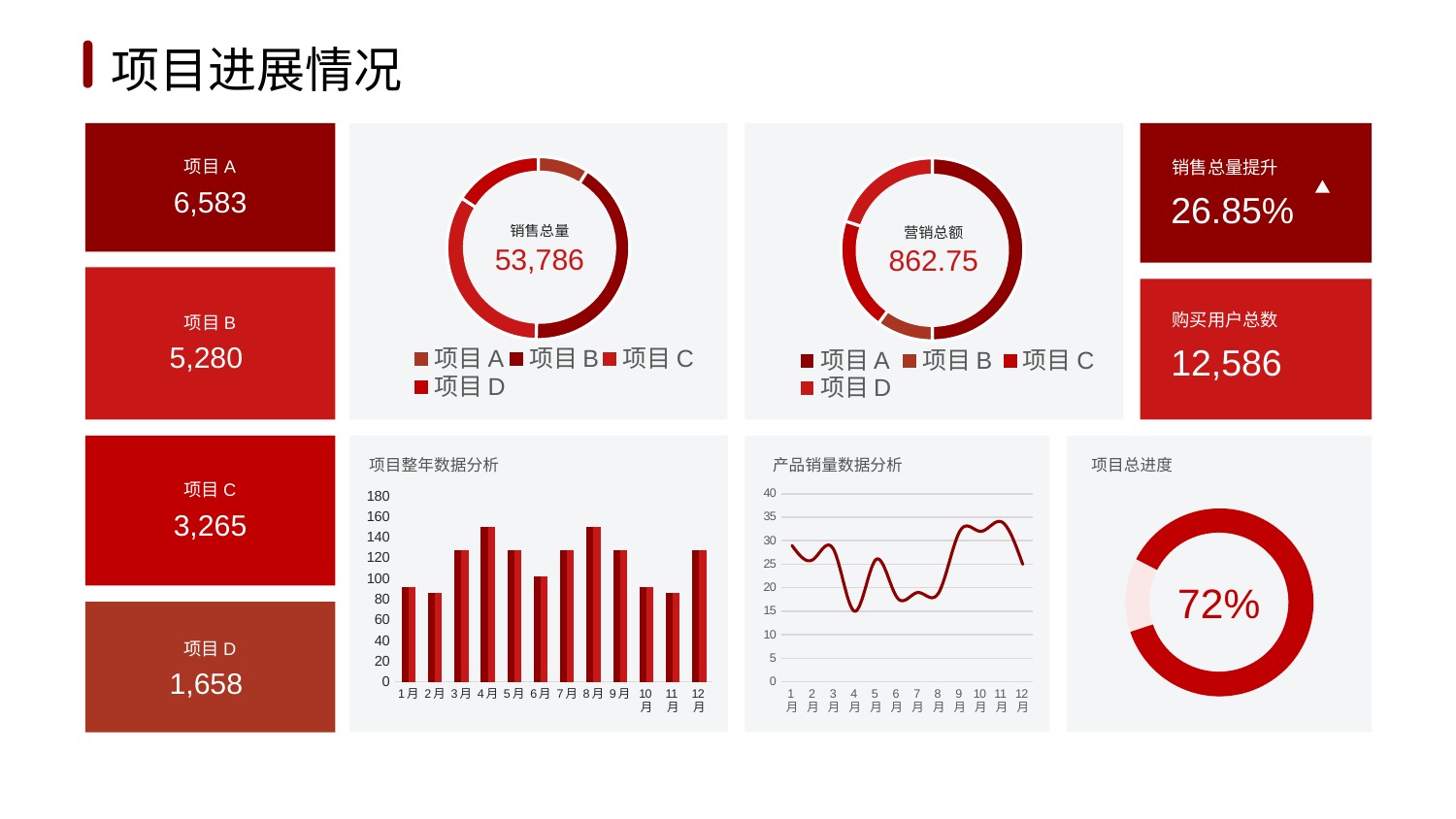

1
2
3
4
5
6
项目进展情况

### Chart

| Category | Visitors |
|---|---|
| 项目A | 0.12 |
| 项目B | 0.55 |
| 项目C | 0.45 |
| 项目D | 0.21 |

### Chart

| Category | Rank |
|---|---|
| 项目A | 0.5 |
| 项目B | 0.1 |
| 项目C | 0.2 |
| 项目D | 0.2 |
项目A
6,583
销售总量提升

26.85%
销售总量
53,786
营销总额
862.75

购买用户总数
项目B
5,280
12,586

项目整年数据分析
产品销量数据分析
项目总进度
项目C
3,265

### Chart

| Category | Adwords |
|---|---|
| 1月 | 29.0 |
| 2月 | 26.0 |
| 3月 | 28.0 |
| 4月 | 15.0 |
| 5月 | 26.0 |
| 6月 | 18.0 |
| 7月 | 19.0 |
| 8月 | 19.0 |
| 9月 | 32.0 |
| 10月 | 32.0 |
| 11月 | 34.0 |
| 12月 | 25.0 |

### Chart

| Category | Series 1 | Series 2 |
|---|---|---|
| 1月 | 92.0 | 92.0 |
| 2月 | 86.0 | 86.0 |
| 3月 | 128.0 | 128.0 |
| 4月 | 150.0 | 150.0 |
| 5月 | 128.0 | 128.0 |
| 6月 | 102.0 | 102.0 |
| 7月 | 128.0 | 128.0 |
| 8月 | 150.0 | 150.0 |
| 9月 | 128.0 | 128.0 |
| 10月 | 92.0 | 92.0 |
| 11月 | 86.0 | 86.0 |
| 12月 | 128.0 | 128.0 |

72%

项目D
1,658